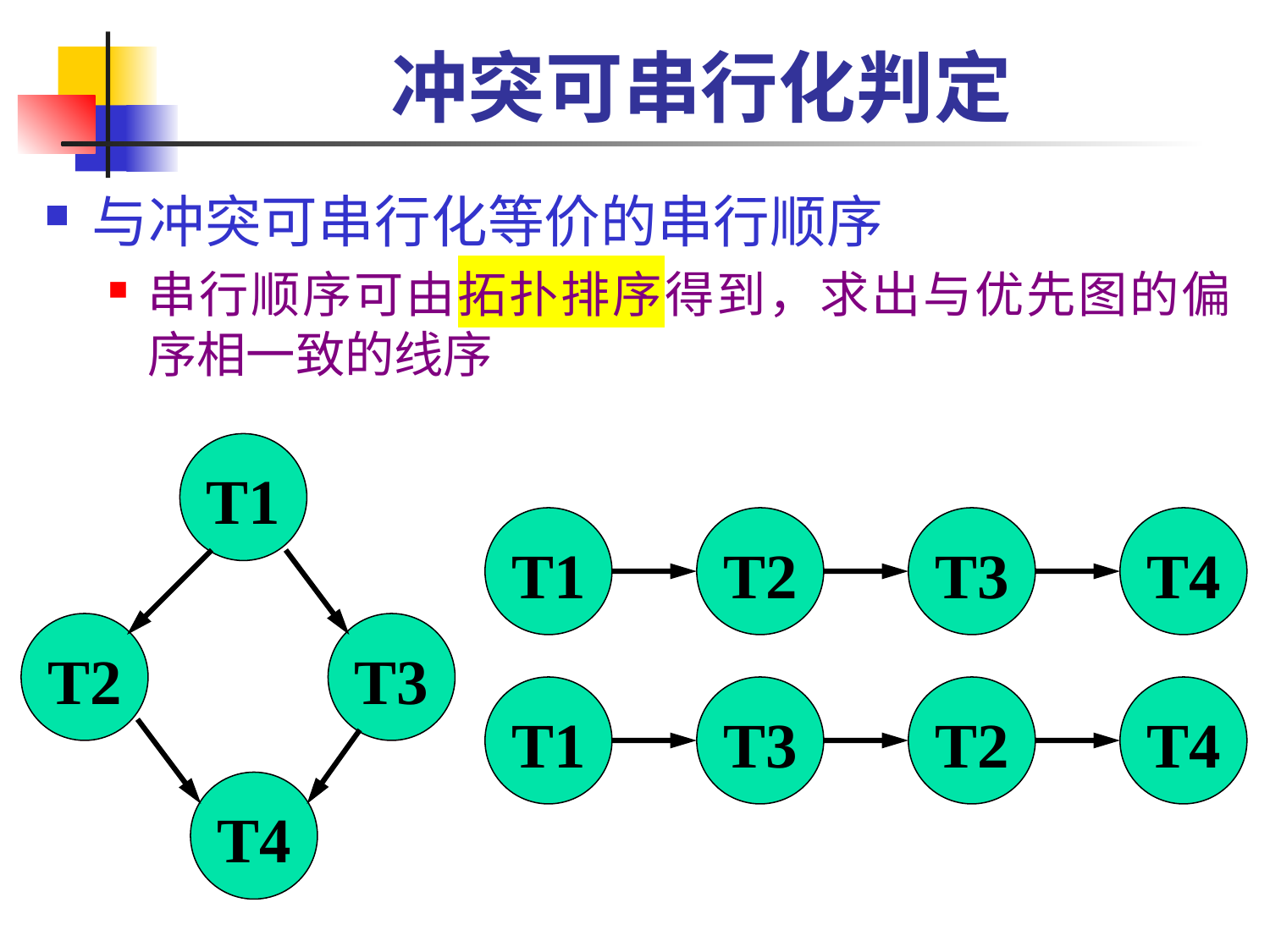

# 冲突可串行化判定
与冲突可串行化等价的串行顺序
串行顺序可由拓扑排序得到，求出与优先图的偏序相一致的线序

T1

T1
T2
T3
T4

T2
T3

T1
T3
T2
T4

T4